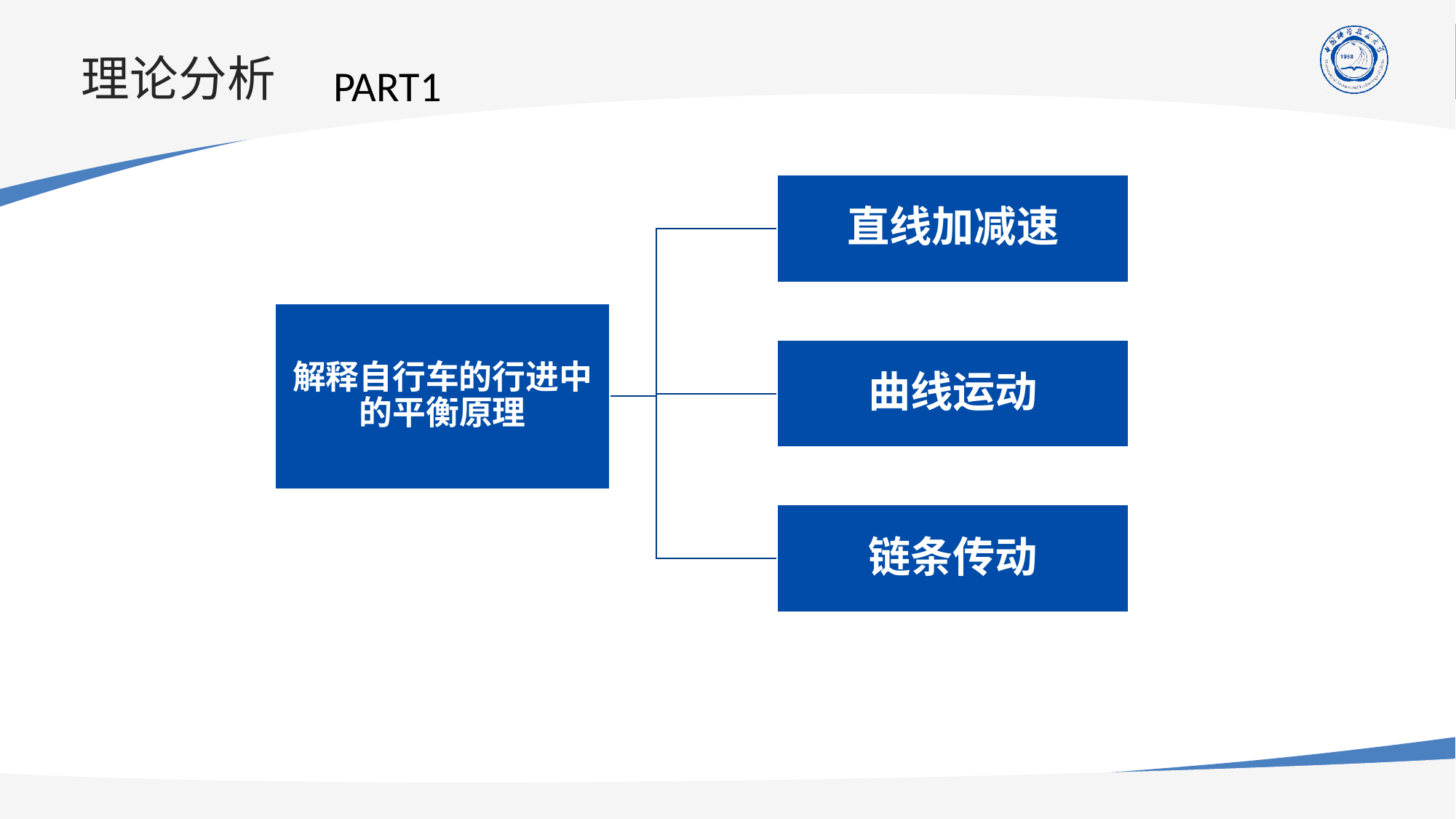

# 理论分析
PART1

解释自行车的行进中的平衡原理
直线加减速
曲线运动
链条传动